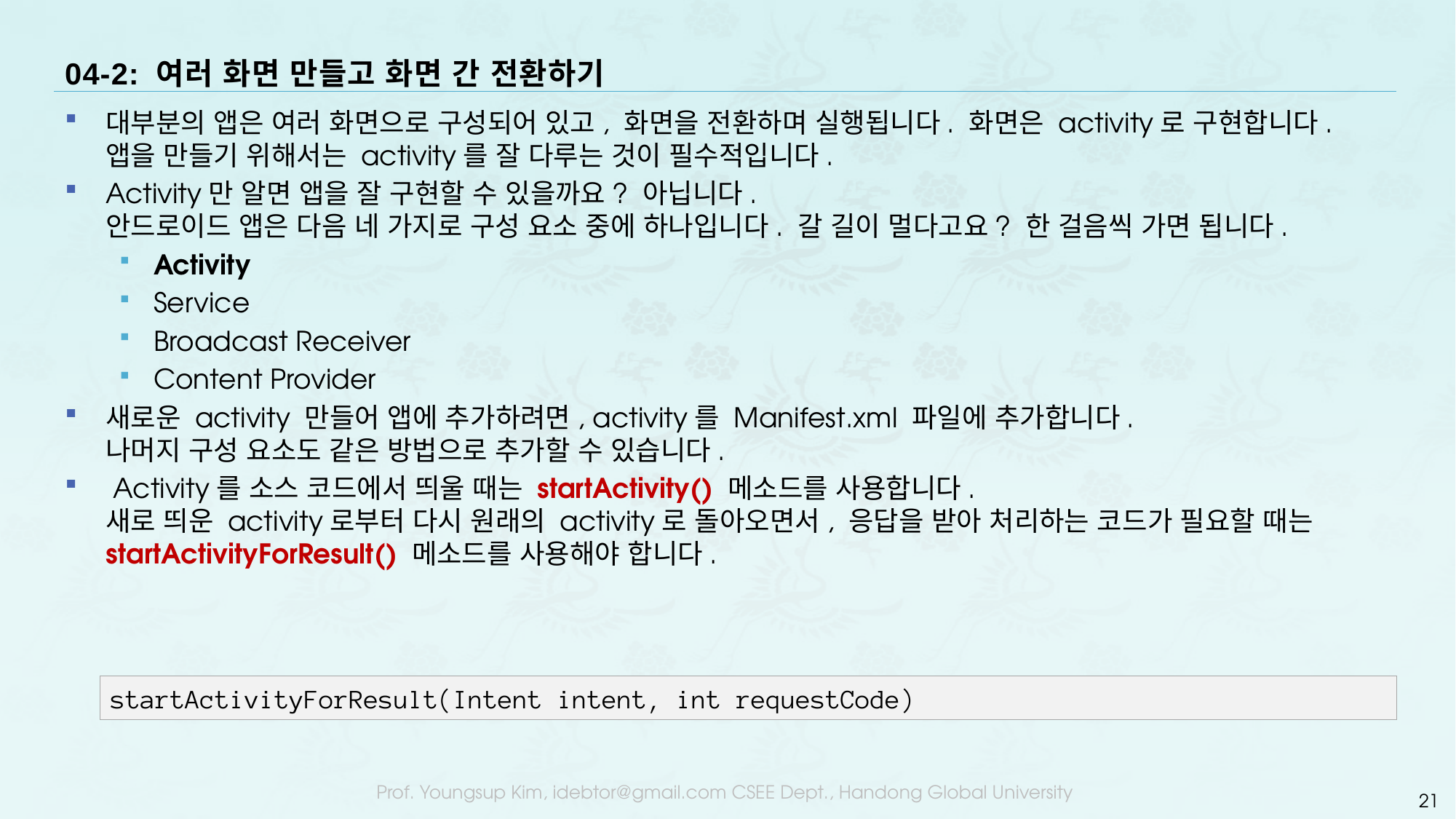

# 04-2: 여러 화면 만들고 화면 간 전환하기
대부분의 앱은 여러 화면으로 구성되어 있고, 화면을 전환하며 실행됩니다. 화면은 activity로 구현합니다.
앱을 만들기 위해서는 activity를 잘 다루는 것이 필수적입니다.
Activity만 알면 앱을 잘 구현할 수 있을까요? 아닙니다.
안드로이드 앱은 다음 네 가지로 구성 요소 중에 하나입니다. 갈 길이 멀다고요? 한 걸음씩 가면 됩니다.
Activity
Service
Broadcast Receiver
Content Provider
새로운 activity 만들어 앱에 추가하려면, activity를 Manifest.xml 파일에 추가합니다.
나머지 구성 요소도 같은 방법으로 추가할 수 있습니다.
 Activity를 소스 코드에서 띄울 때는 startActivity() 메소드를 사용합니다.
새로 띄운 activity로부터 다시 원래의 activity로 돌아오면서, 응답을 받아 처리하는 코드가 필요할 때는 startActivityForResult() 메소드를 사용해야 합니다.

startActivityForResult(Intent intent, int requestCode)
21